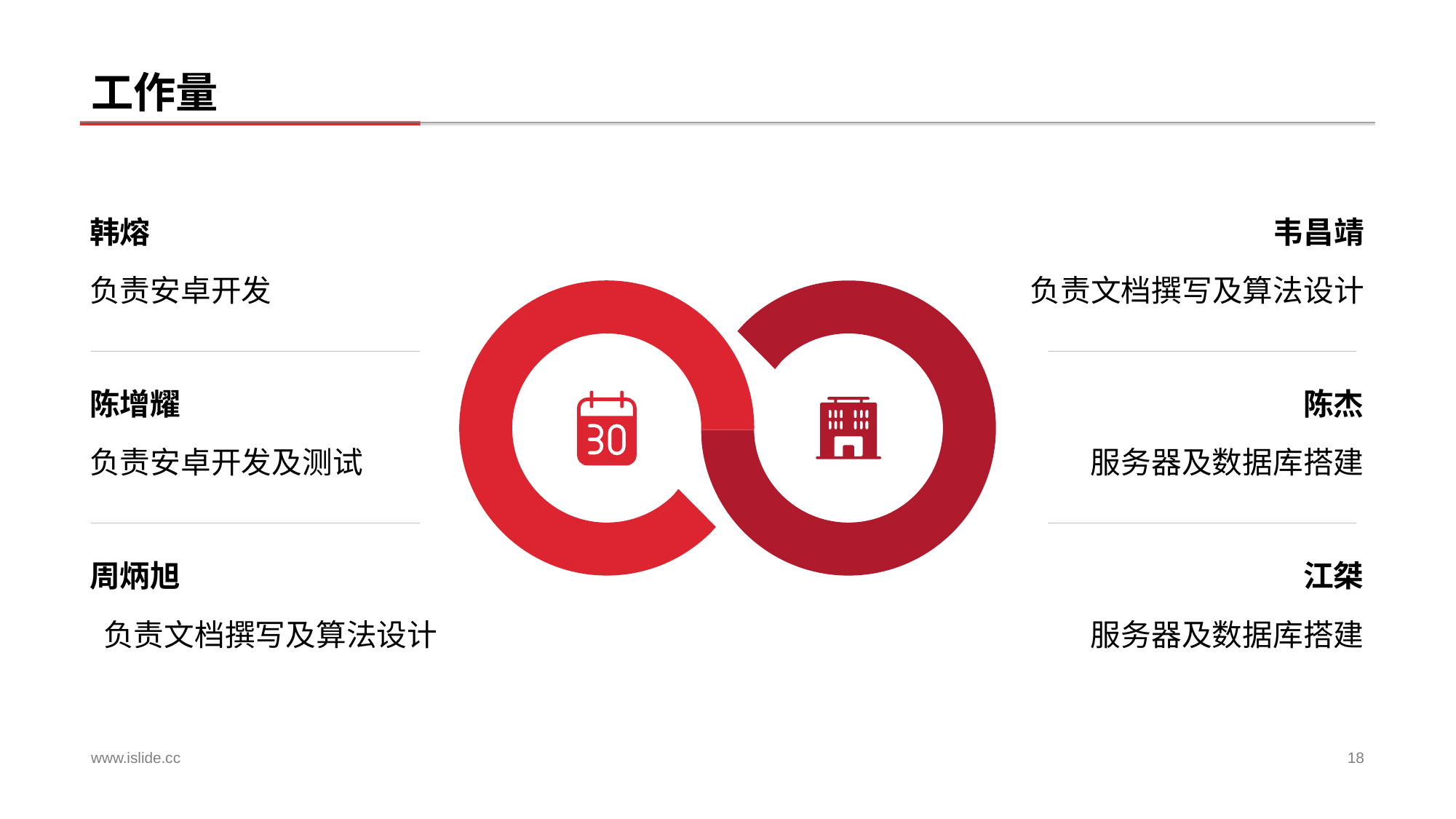

# 工作量
韩熔
韦昌靖
负责文档撰写及算法设计

负责安卓开发

陈增耀
陈杰
负责安卓开发及测试
服务器及数据库搭建
周炳旭
江桀
负责文档撰写及算法设计
服务器及数据库搭建
www.islide.cc
18